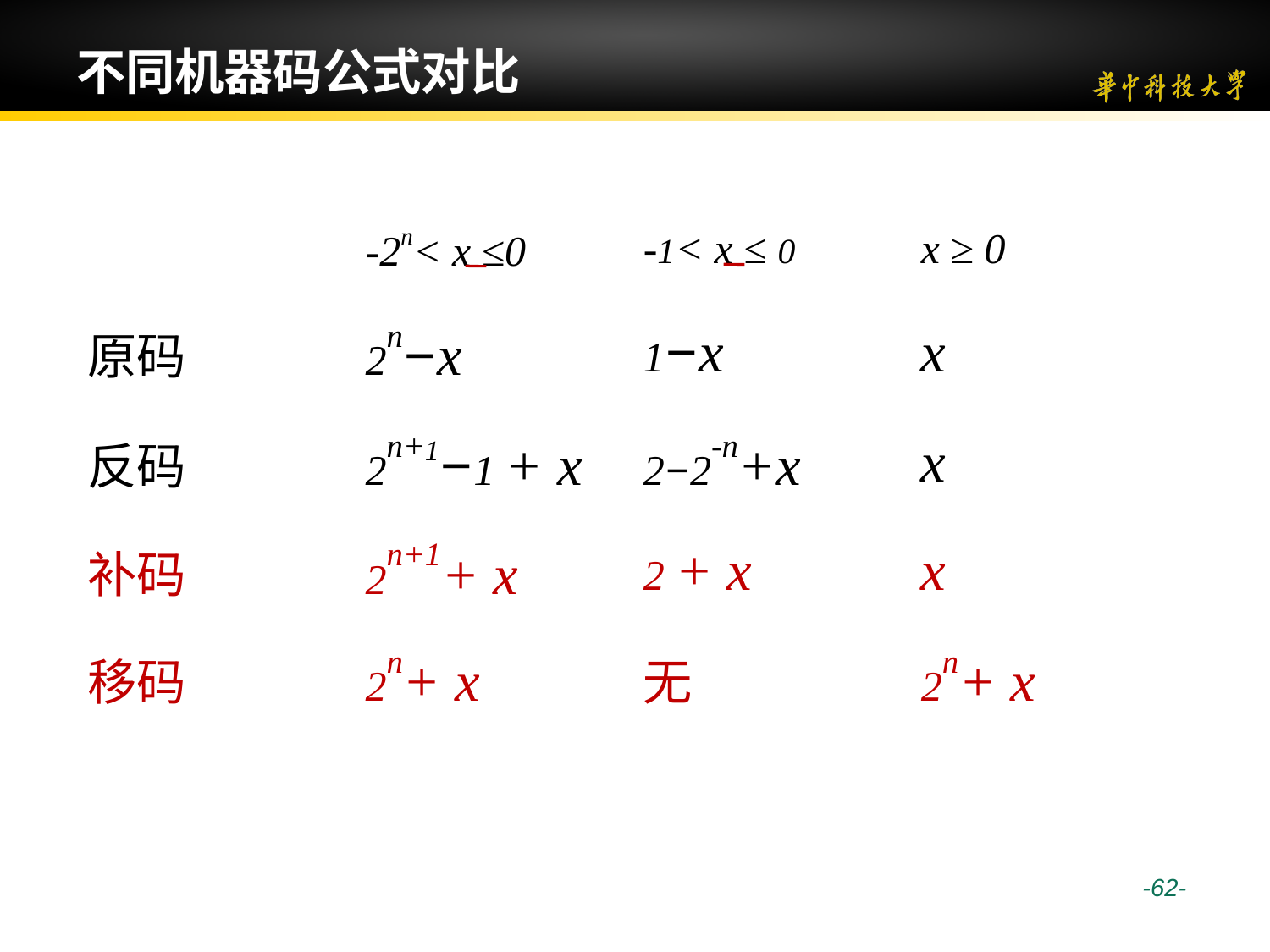

# 不同机器码公式对比
|  | -2n< x ≤0 | -1< x ≤ 0 | x ≥ 0 |
| --- | --- | --- | --- |
| 原码 | 2n−x | 1−x | x |
| 反码 | 2n+1−1 + x | 2−2-n+x | x |
| 补码 | 2n+1+ x | 2 + x | x |
| 移码 | 2n+ x | 无 | 2n+ x |
 -62-